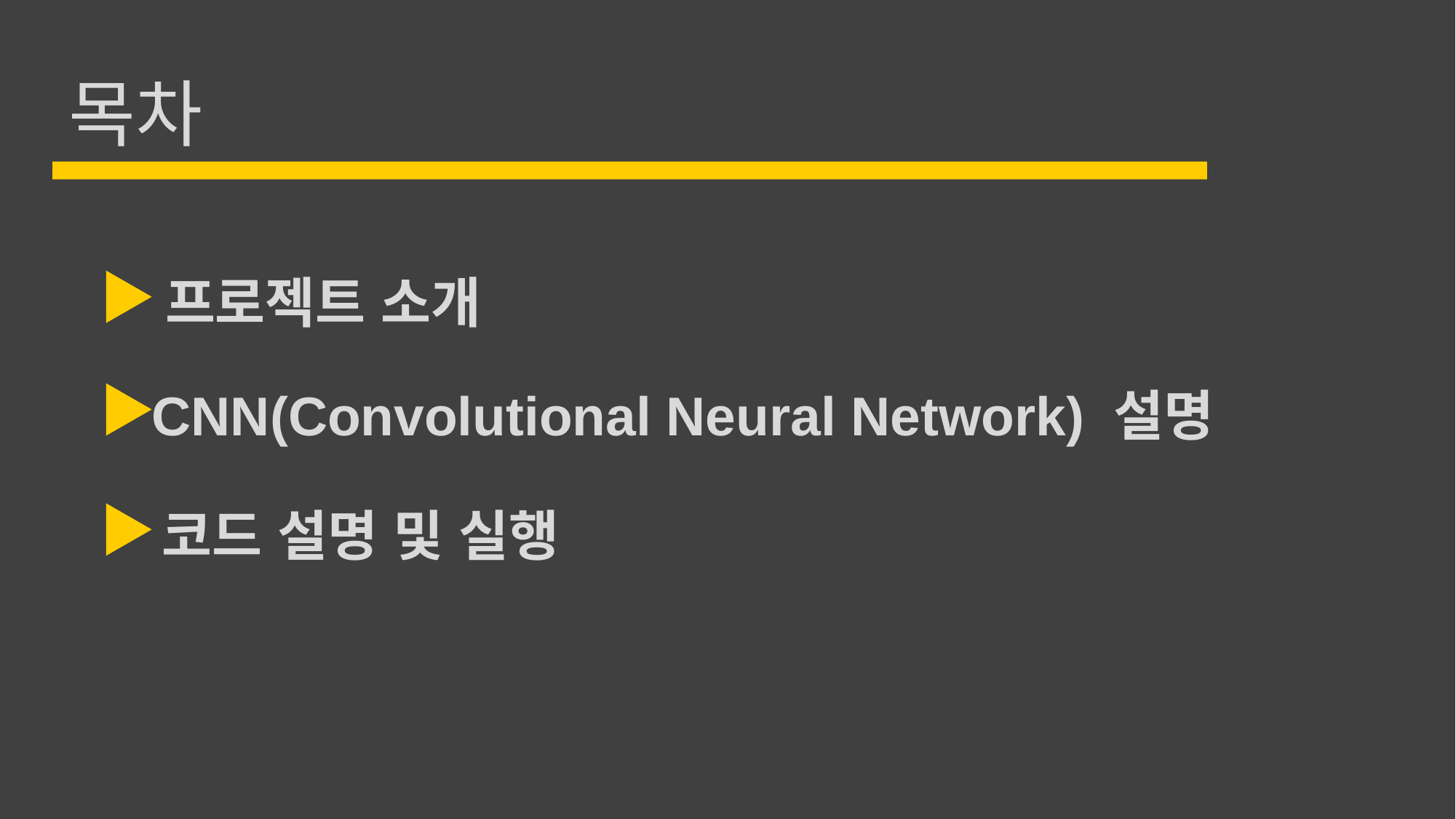

목차

프로젝트 소개

CNN(Convolutional Neural Network) 설명

코드 설명 및 실행